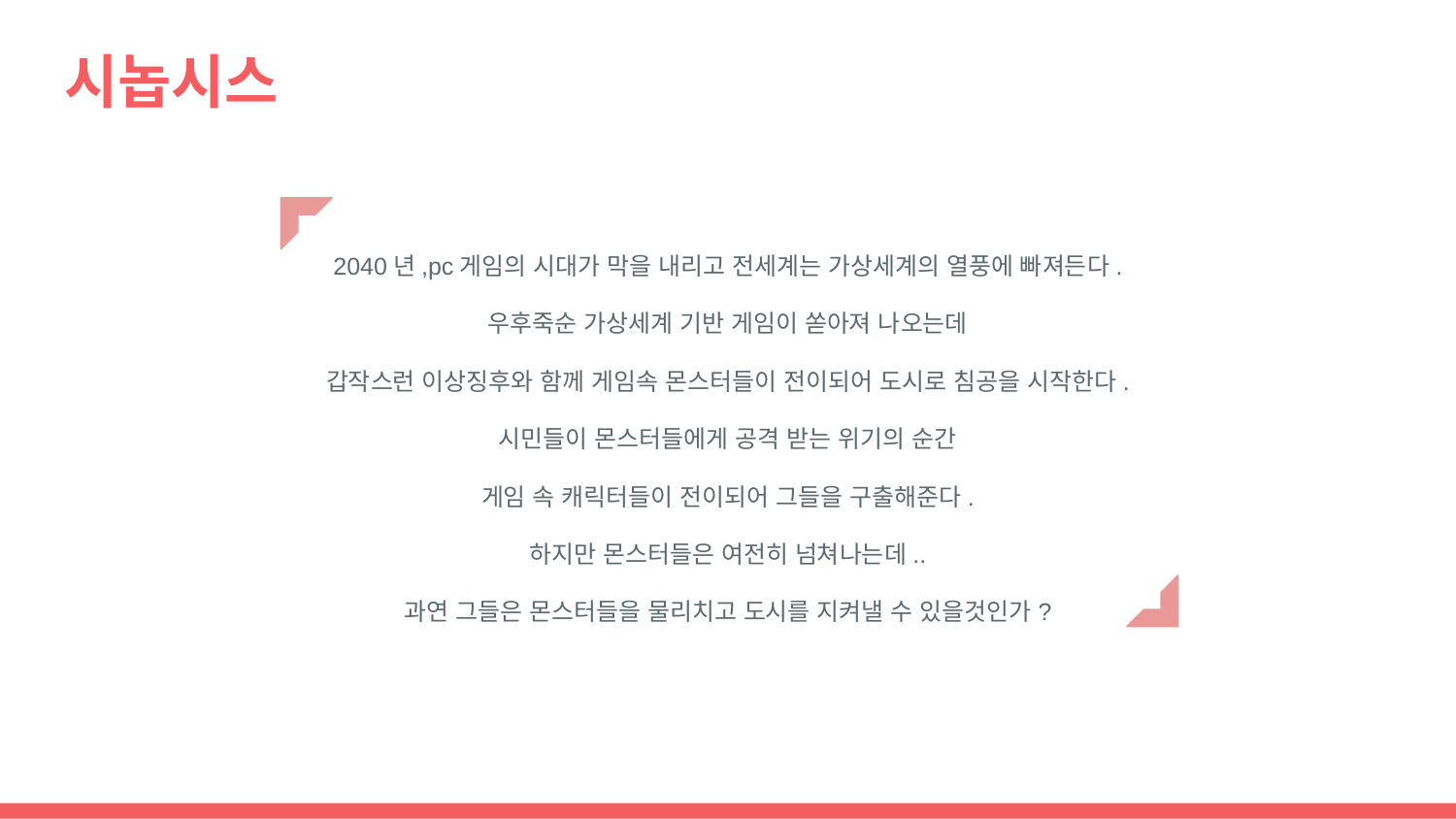

# 시놉시스

2040년,pc게임의 시대가 막을 내리고 전세계는 가상세계의 열풍에 빠져든다.
우후죽순 가상세계 기반 게임이 쏟아져 나오는데
갑작스런 이상징후와 함께 게임속 몬스터들이 전이되어 도시로 침공을 시작한다.
시민들이 몬스터들에게 공격 받는 위기의 순간
게임 속 캐릭터들이 전이되어 그들을 구출해준다.
하지만 몬스터들은 여전히 넘쳐나는데..
과연 그들은 몬스터들을 물리치고 도시를 지켜낼 수 있을것인가?